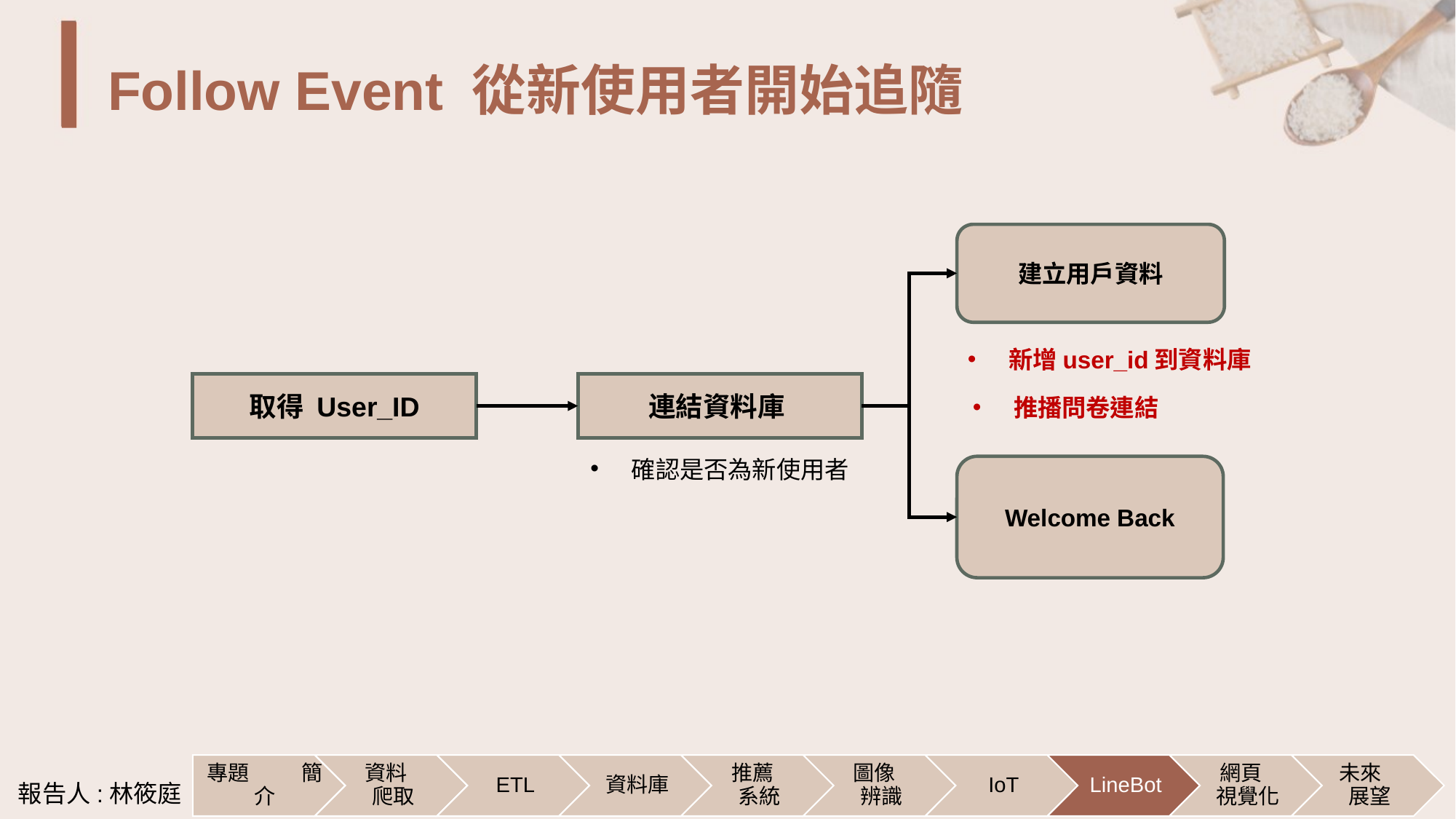

# Follow Event 從新使用者開始追隨
建立用戶資料
新增user_id到資料庫

取得 User_ID
連結資料庫
推播問卷連結
確認是否為新使用者
Welcome Back
專題           簡介
資料    爬取
ETL
資料庫
推薦    系統
圖像    辨識
IoT
LineBot
網頁    視覺化
未來     展望
報告人:林筱庭